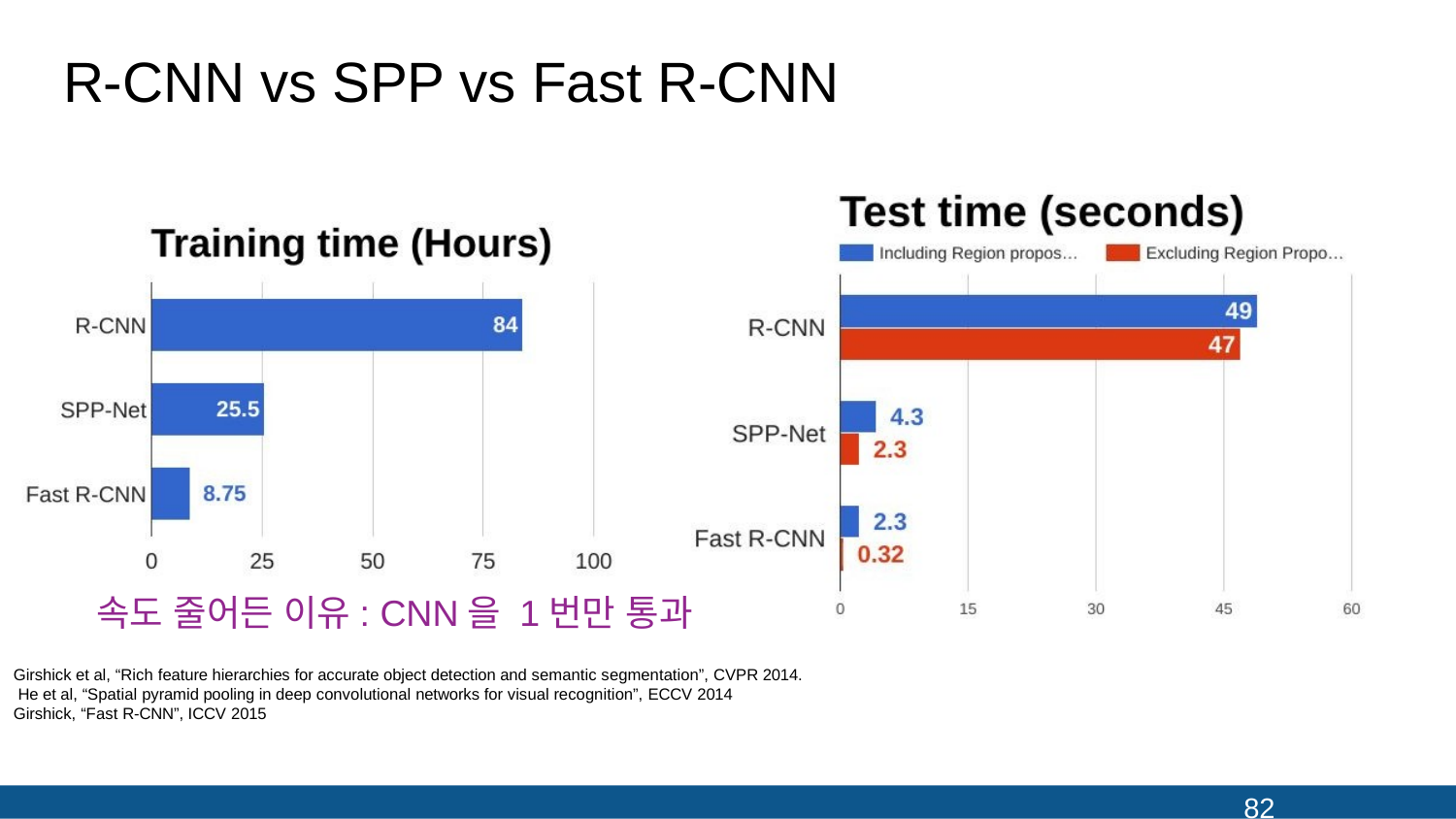

# R-CNN vs SPP vs Fast R-CNN

속도 줄어든 이유: CNN을 1번만 통과
Girshick et al, “Rich feature hierarchies for accurate object detection and semantic segmentation”, CVPR 2014.  He et al, “Spatial pyramid pooling in deep convolutional networks for visual recognition”, ECCV 2014
Girshick, “Fast R-CNN”, ICCV 2015
82